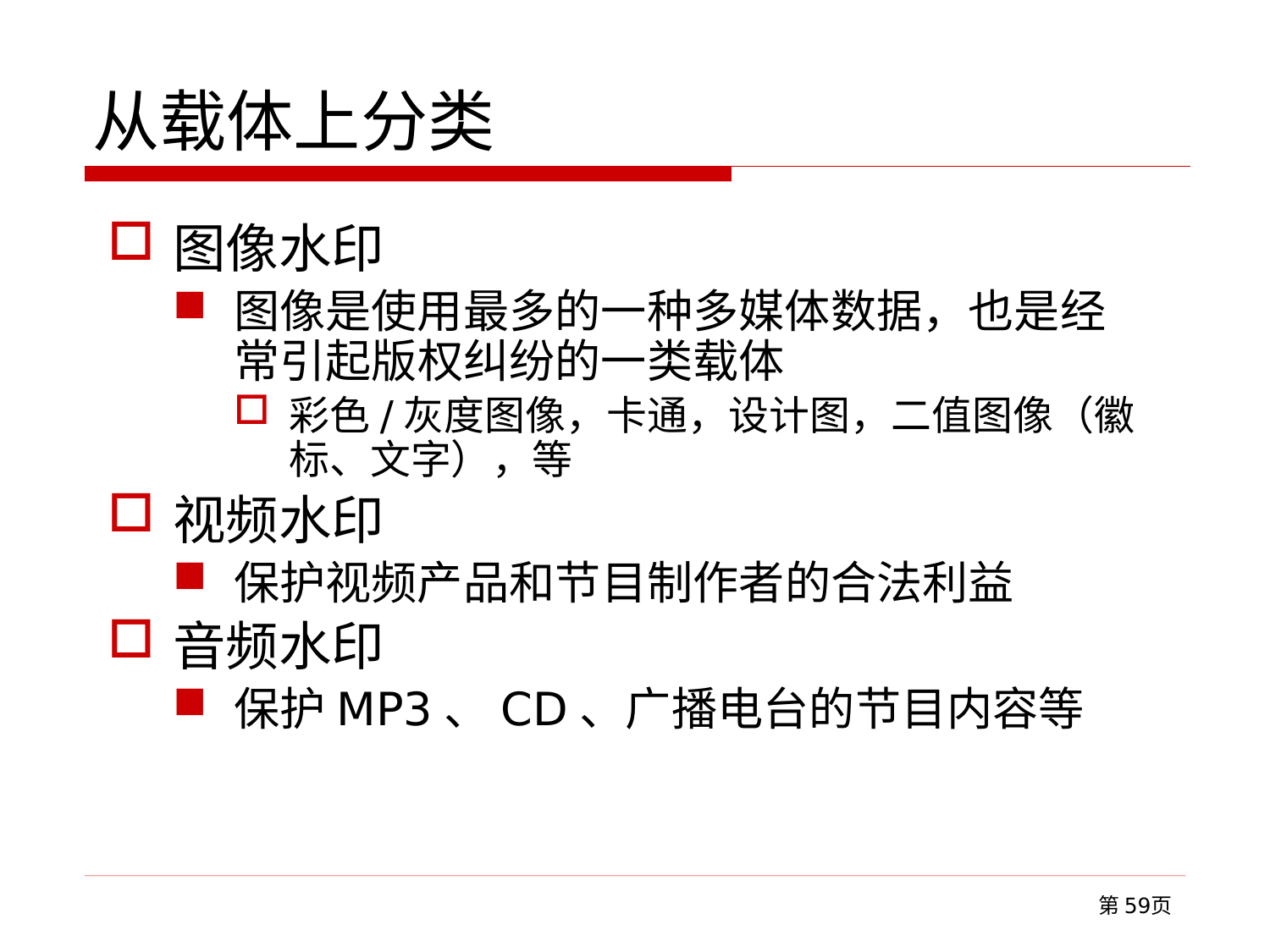

# 从载体上分类
图像水印
图像是使用最多的一种多媒体数据，也是经常引起版权纠纷的一类载体
彩色/灰度图像，卡通，设计图，二值图像（徽标、文字），等
视频水印
保护视频产品和节目制作者的合法利益
音频水印
保护MP3、CD、广播电台的节目内容等
59